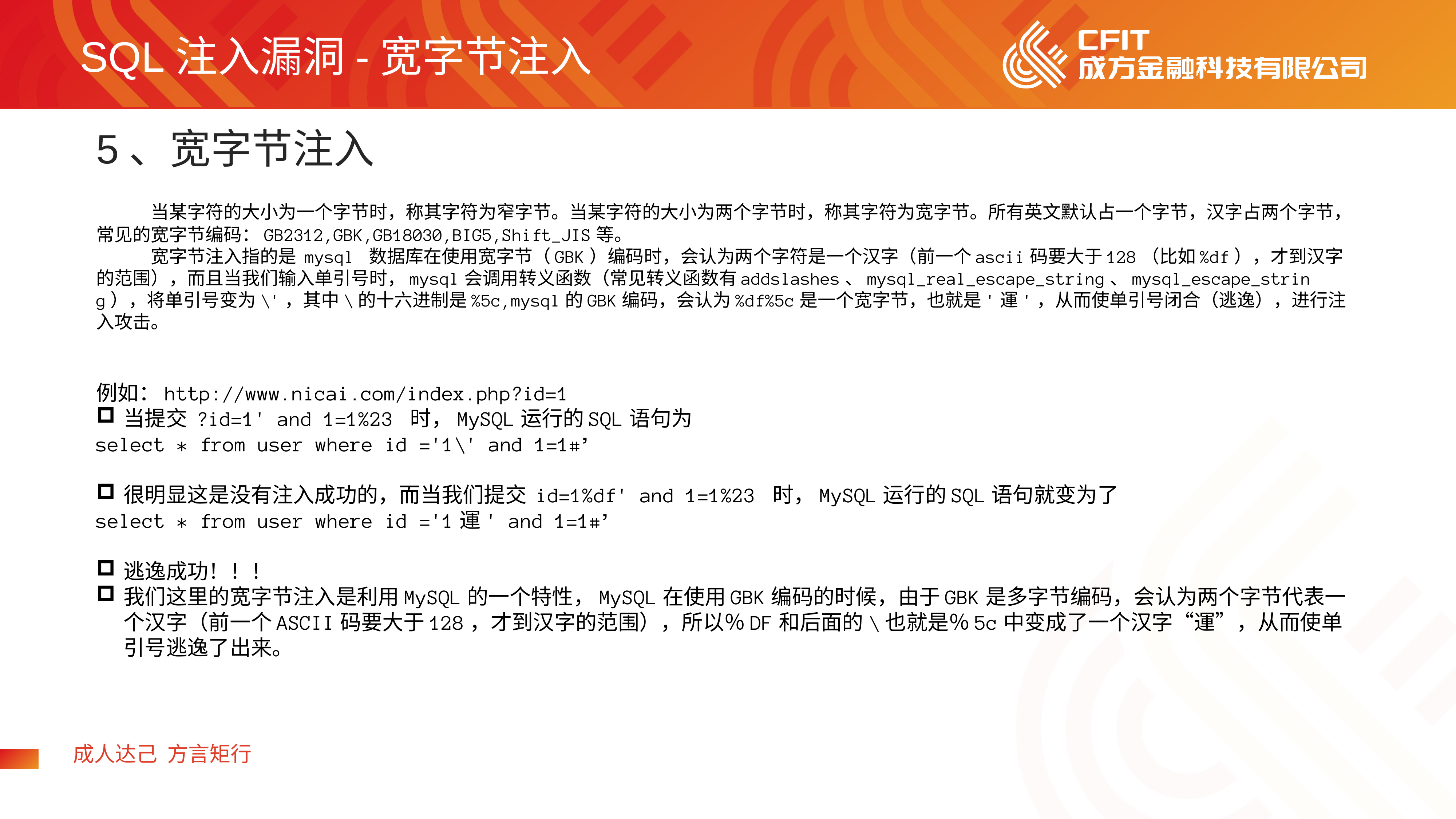

SQL注入漏洞-宽字节注入
5、宽字节注入

	当某字符的大小为一个字节时，称其字符为窄字节。当某字符的大小为两个字节时，称其字符为宽字节。所有英文默认占一个字节，汉字占两个字节，常见的宽字节编码：GB2312,GBK,GB18030,BIG5,Shift_JIS等。
	宽字节注入指的是 mysql 数据库在使用宽字节（GBK）编码时，会认为两个字符是一个汉字（前一个ascii码要大于128（比如%df），才到汉字的范围），而且当我们输入单引号时，mysql会调用转义函数（常见转义函数有addslashes、mysql_real_escape_string、mysql_escape_string），将单引号变为\'，其中\的十六进制是%5c,mysql的GBK编码，会认为%df%5c是一个宽字节，也就是'運'，从而使单引号闭合（逃逸），进行注入攻击。

例如：http://www.nicai.com/index.php?id=1
当提交 ?id=1' and 1=1%23 时，MySQL运行的SQL语句为
select * from user where id ='1\' and 1=1#’

很明显这是没有注入成功的，而当我们提交 id=1%df' and 1=1%23 时，MySQL运行的SQL语句就变为了
select * from user where id ='1運' and 1=1#’

逃逸成功！！！
我们这里的宽字节注入是利用MySQL的一个特性，MySQL在使用GBK编码的时候，由于GBK是多字节编码，会认为两个字节代表一个汉字（前一个ASCII码要大于128，才到汉字的范围），所以％DF和后面的\也就是％5c中变成了一个汉字“運”，从而使单引号逃逸了出来。